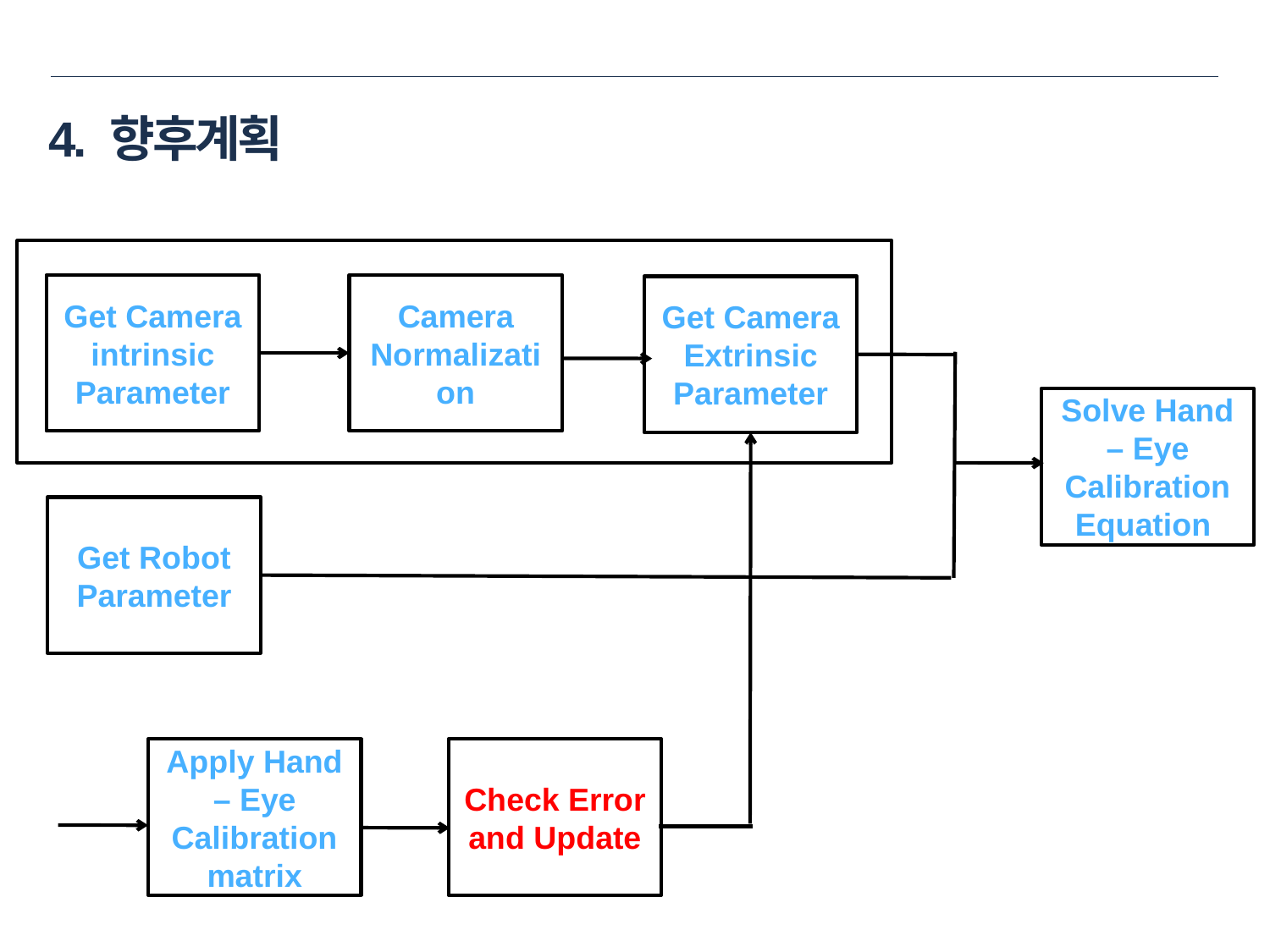

# 4. 향후계획

Get Camera
intrinsic Parameter
Camera Normalization
Get Camera
Extrinsic Parameter
Solve Hand – Eye Calibration Equation
Get Robot Parameter
Apply Hand – Eye Calibration matrix
Check Error and Update